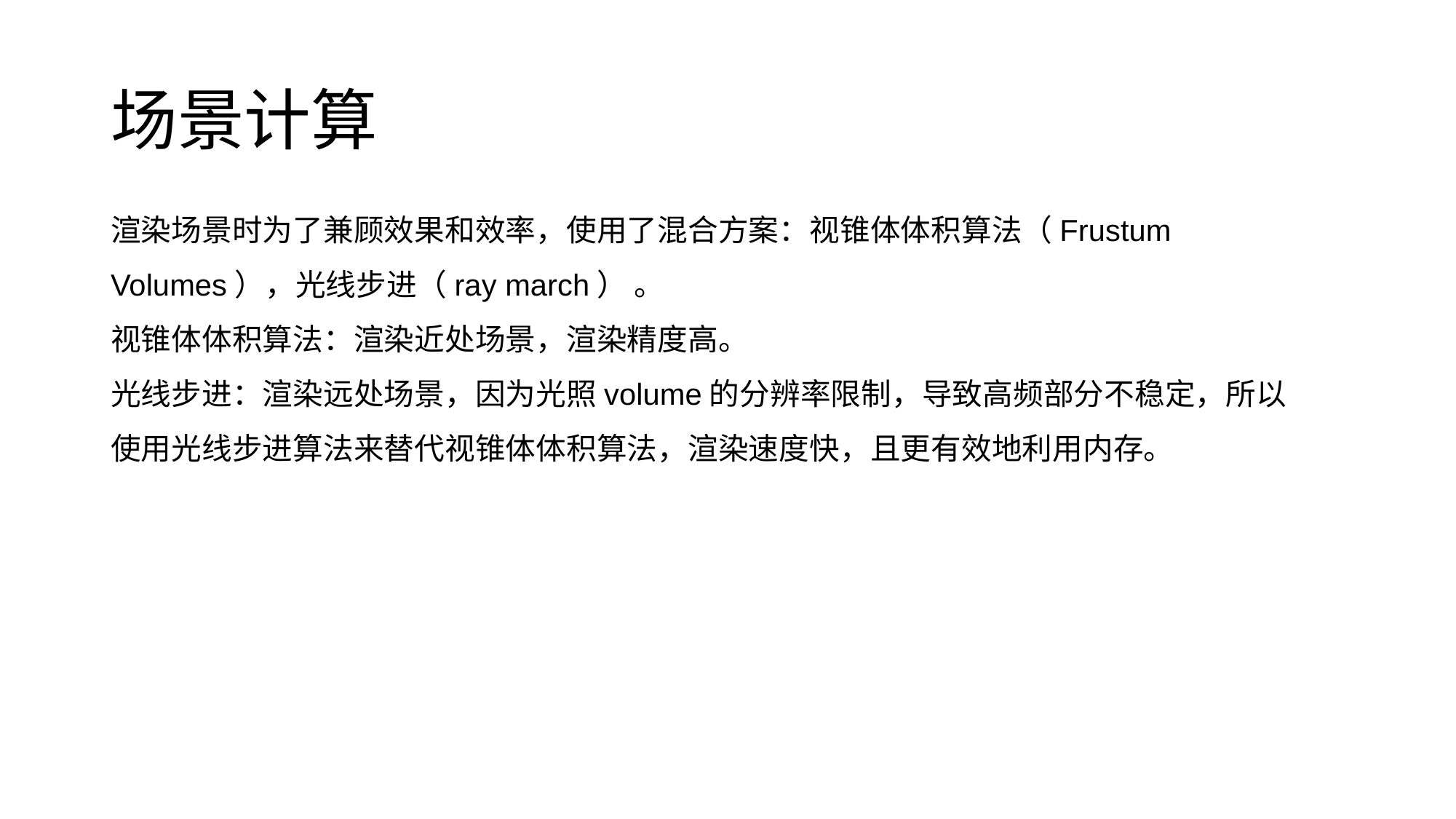

# 场景计算
渲染场景时为了兼顾效果和效率，使用了混合方案：视锥体体积算法（Frustum Volumes），光线步进（ray march） 。
视锥体体积算法：渲染近处场景，渲染精度高。
光线步进：渲染远处场景，因为光照volume的分辨率限制，导致高频部分不稳定，所以使用光线步进算法来替代视锥体体积算法，渲染速度快，且更有效地利用内存。